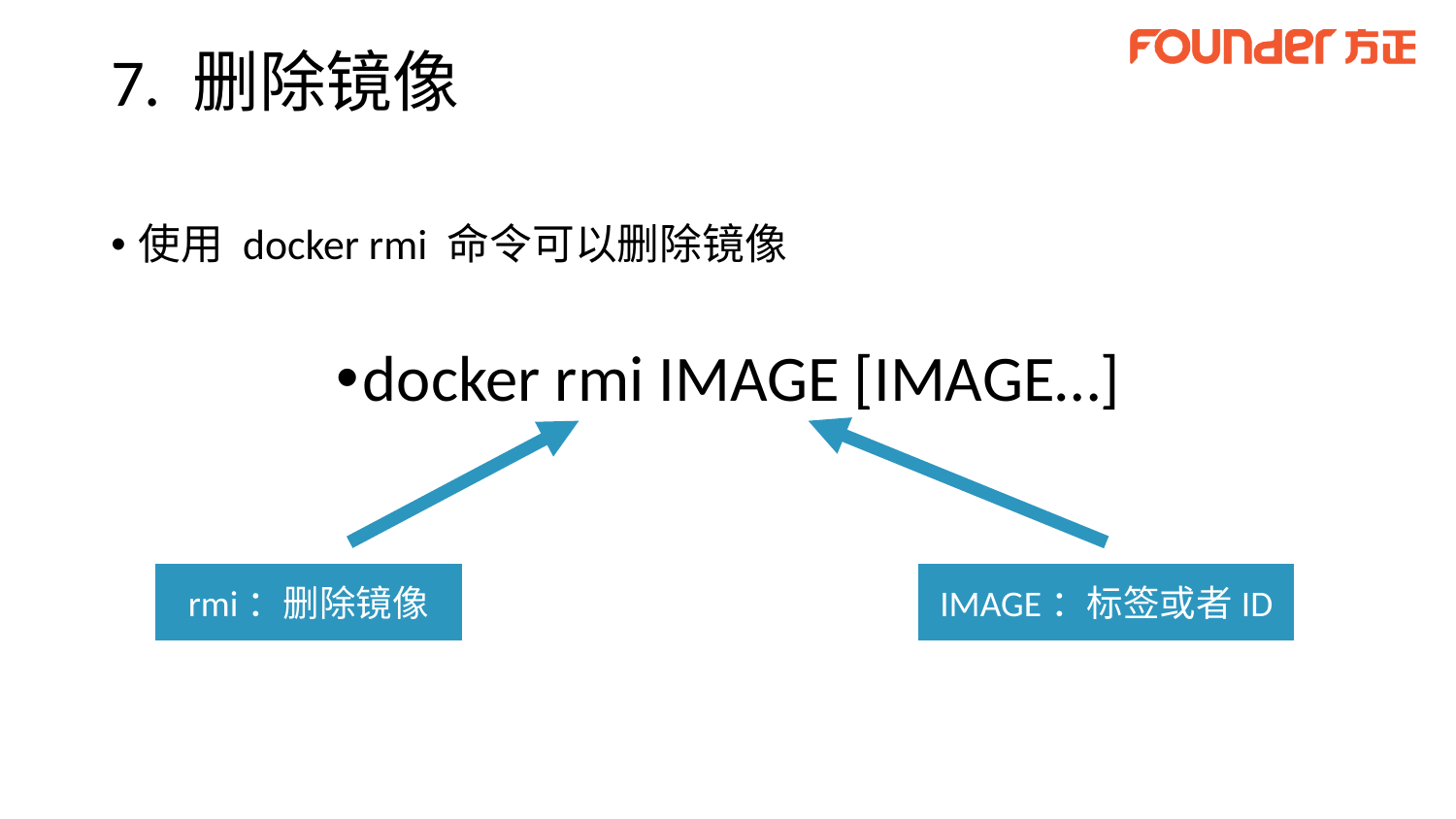

# 7. 删除镜像
使用 docker rmi 命令可以删除镜像

docker rmi IMAGE [IMAGE…]
rmi：删除镜像
IMAGE：标签或者ID